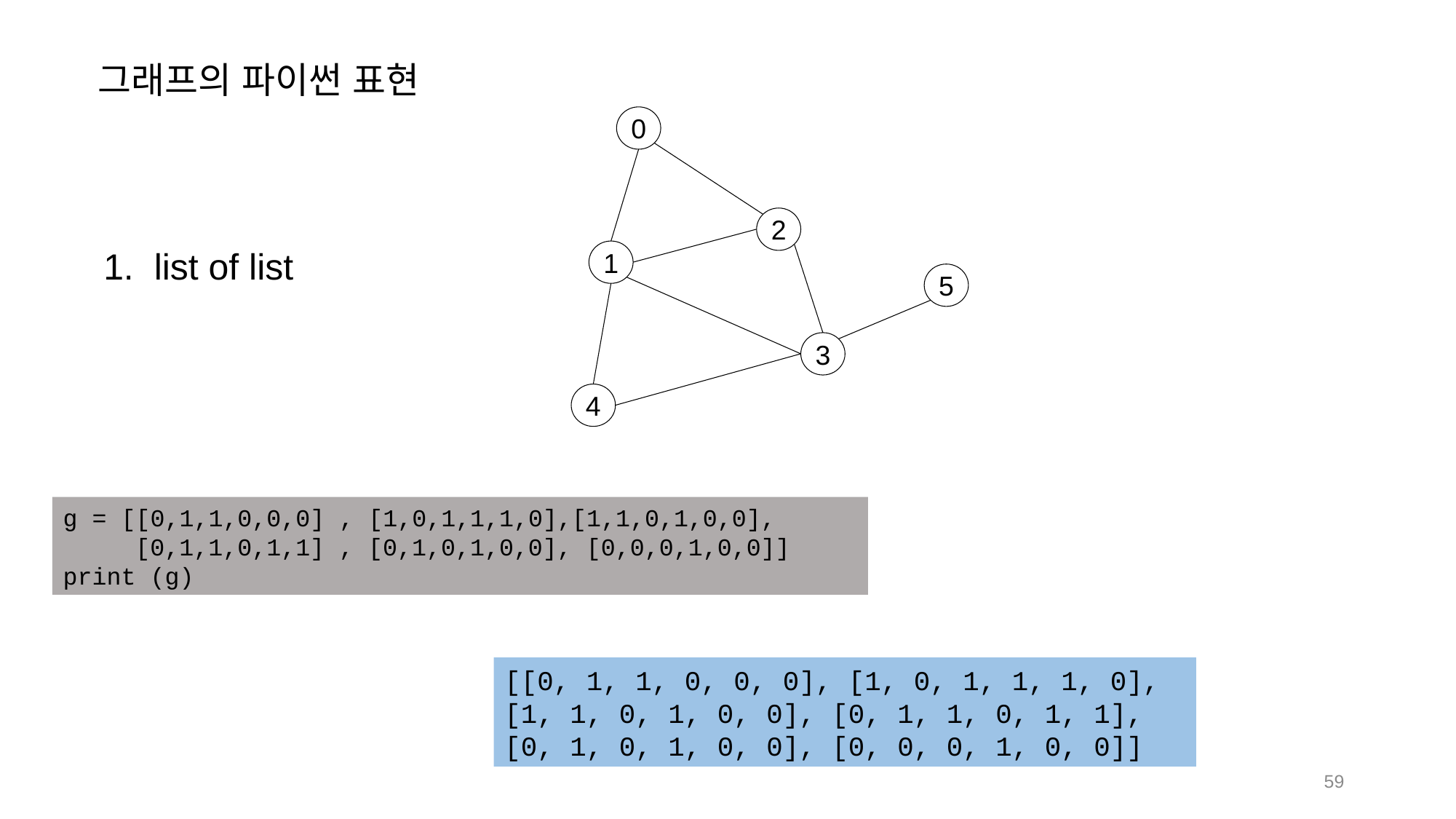

그래프의 파이썬 표현
0
2
1.  list of list
1
5
3
4
g = [[0,1,1,0,0,0] , [1,0,1,1,1,0],[1,1,0,1,0,0],
     [0,1,1,0,1,1] , [0,1,0,1,0,0], [0,0,0,1,0,0]]
print (g)
[[0, 1, 1, 0, 0, 0], [1, 0, 1, 1, 1, 0], [1, 1, 0, 1, 0, 0], [0, 1, 1, 0, 1, 1], [0, 1, 0, 1, 0, 0], [0, 0, 0, 1, 0, 0]]
59